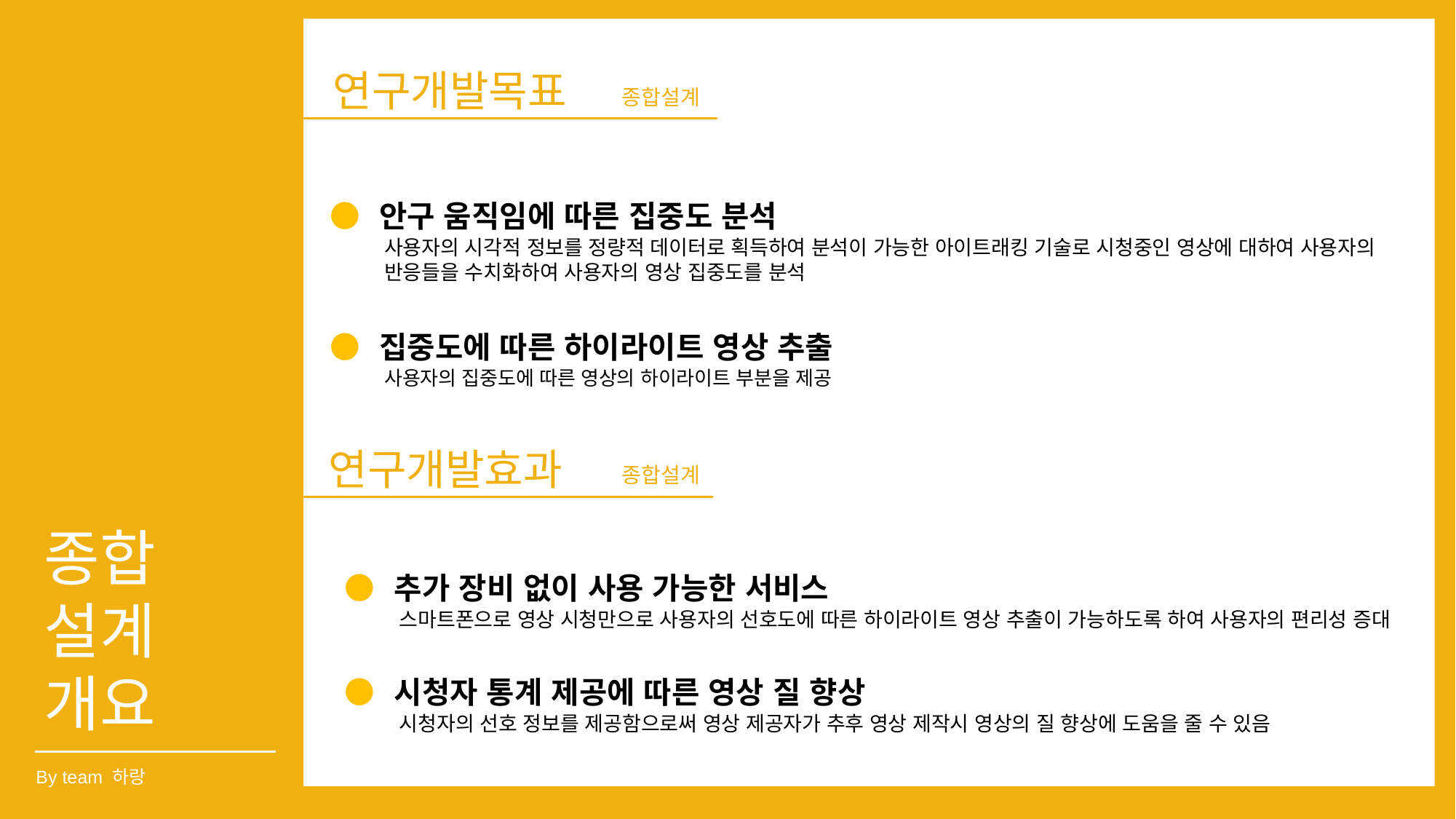

연구개발목표
종합설계
● 안구 움직임에 따른 집중도 분석
사용자의 시각적 정보를 정량적 데이터로 획득하여 분석이 가능한 아이트래킹 기술로 시청중인 영상에 대하여 사용자의 반응들을 수치화하여 사용자의 영상 집중도를 분석
● 집중도에 따른 하이라이트 영상 추출
사용자의 집중도에 따른 영상의 하이라이트 부분을 제공
연구개발효과
종합설계
종합
설계
개요
● 추가 장비 없이 사용 가능한 서비스
스마트폰으로 영상 시청만으로 사용자의 선호도에 따른 하이라이트 영상 추출이 가능하도록 하여 사용자의 편리성 증대
● 시청자 통계 제공에 따른 영상 질 향상
시청자의 선호 정보를 제공함으로써 영상 제공자가 추후 영상 제작시 영상의 질 향상에 도움을 줄 수 있음
By team 하랑